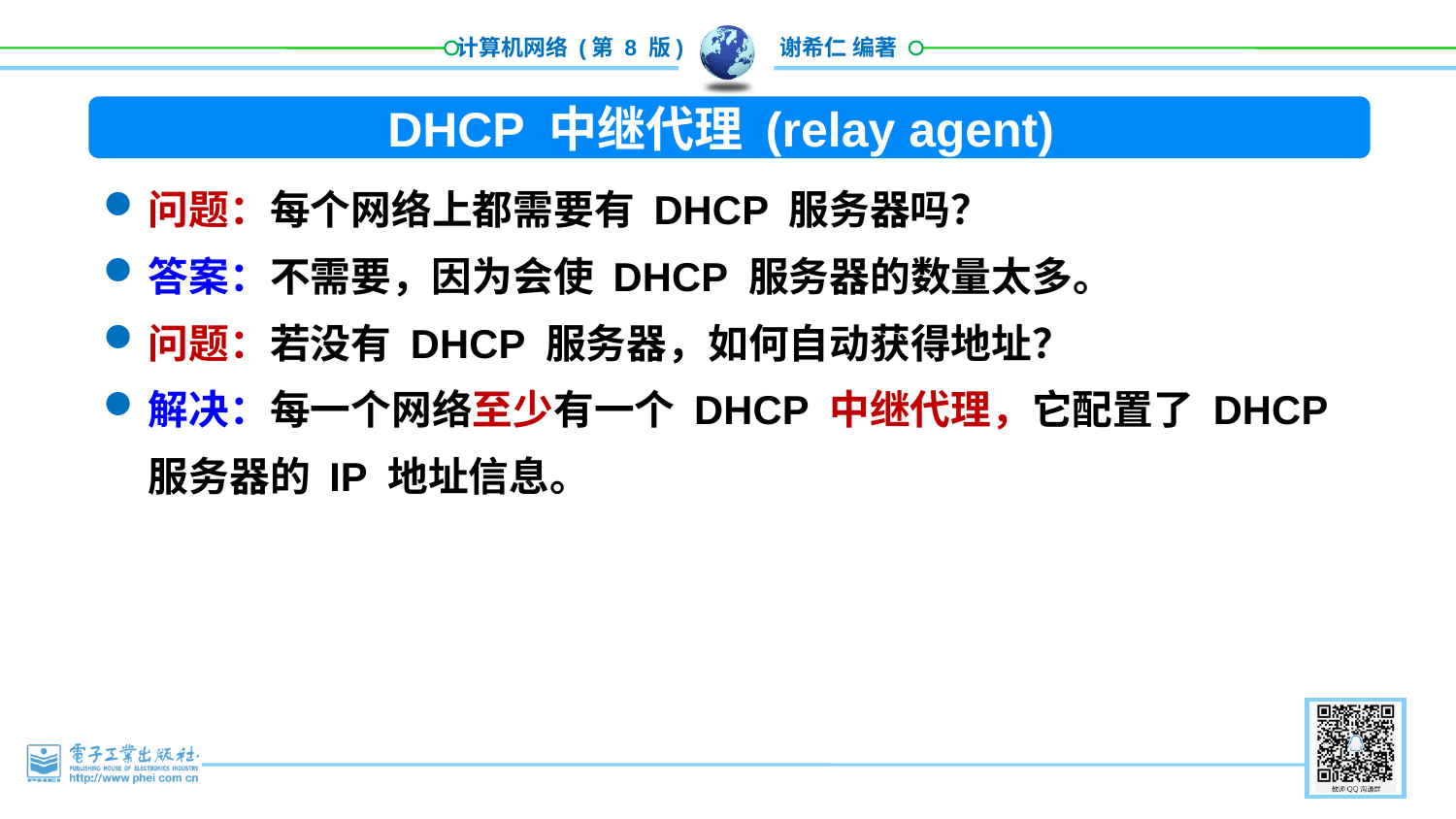

DHCP 中继代理 (relay agent)

问题：每个网络上都需要有 DHCP 服务器吗？
答案：不需要，因为会使 DHCP 服务器的数量太多。
问题：若没有 DHCP 服务器，如何自动获得地址？
解决：每一个网络至少有一个 DHCP 中继代理，它配置了 DHCP 服务器的 IP 地址信息。